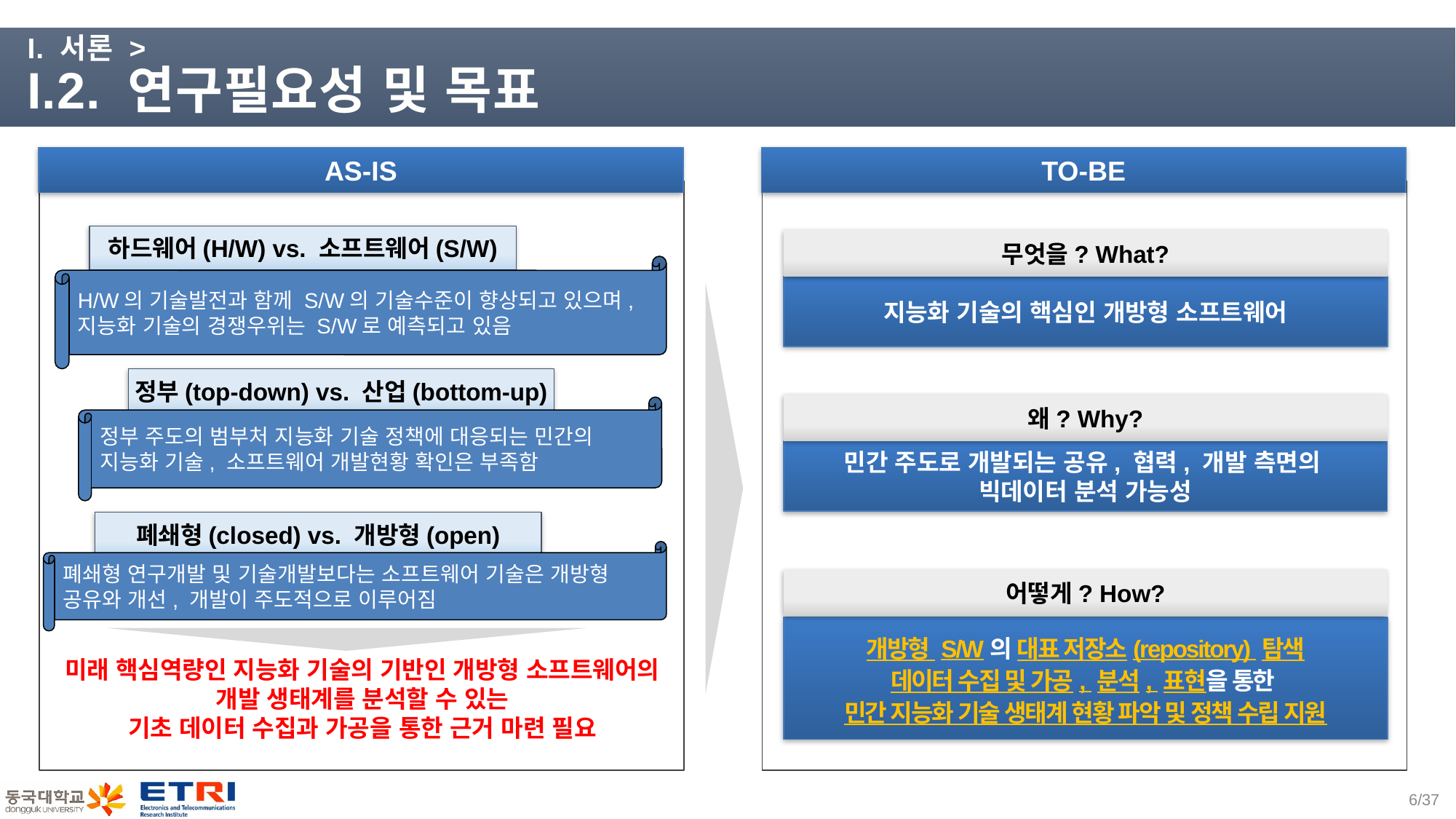

# I. 서론 > I.2. 연구필요성 및 목표
AS-IS
TO-BE

하드웨어(H/W) vs. 소프트웨어(S/W)
무엇을? What?
H/W의 기술발전과 함께 S/W의 기술수준이 향상되고 있으며, 지능화 기술의 경쟁우위는 S/W로 예측되고 있음
지능화 기술의 핵심인 개방형 소프트웨어
정부(top-down) vs. 산업(bottom-up)
왜? Why?
정부 주도의 범부처 지능화 기술 정책에 대응되는 민간의 지능화 기술, 소프트웨어 개발현황 확인은 부족함
민간 주도로 개발되는 공유, 협력, 개발 측면의
빅데이터 분석 가능성

폐쇄형(closed) vs. 개방형(open)
폐쇄형 연구개발 및 기술개발보다는 소프트웨어 기술은 개방형 공유와 개선, 개발이 주도적으로 이루어짐
어떻게? How?
개방형 S/W의 대표 저장소(repository) 탐색
데이터 수집 및 가공, 분석, 표현을 통한
민간 지능화 기술 생태계 현황 파악 및 정책 수립 지원

미래 핵심역량인 지능화 기술의 기반인 개방형 소프트웨어의 개발 생태계를 분석할 수 있는
기초 데이터 수집과 가공을 통한 근거 마련 필요
6/37